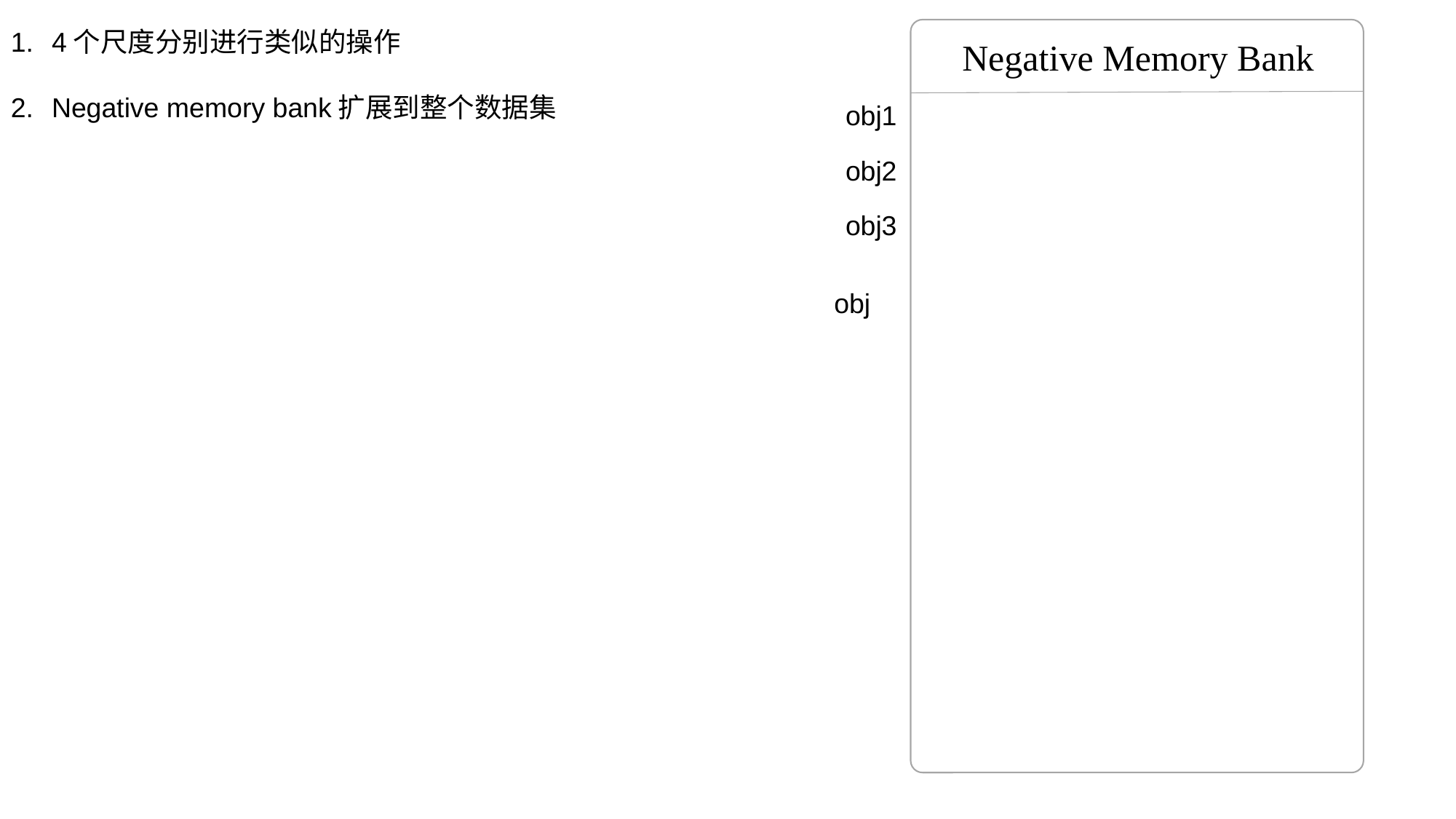

4个尺度分别进行类似的操作

Negative memory bank扩展到整个数据集

    Negative Memory Bank
        obj1
        obj2
        obj3
        obj